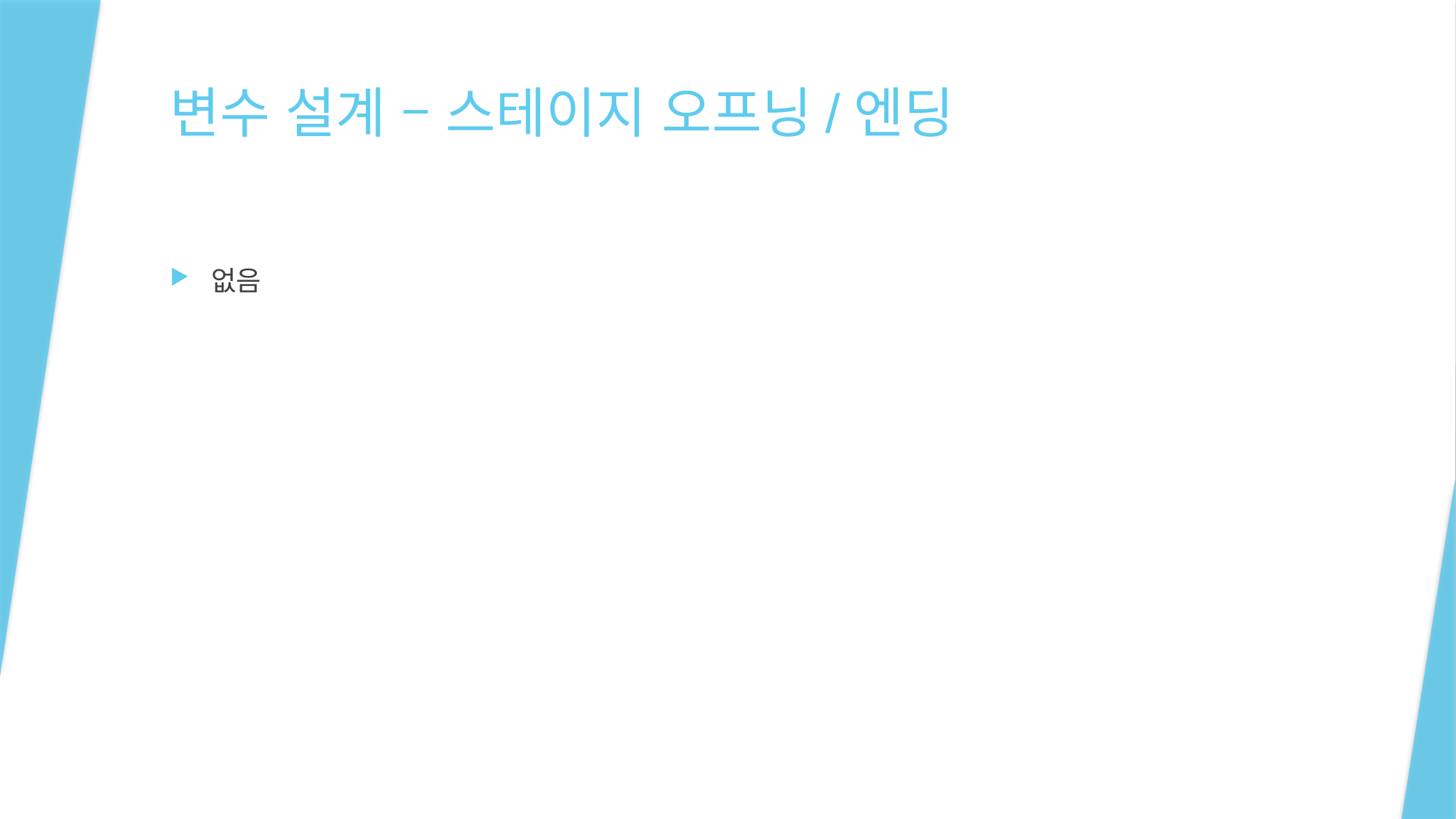

# 변수 설계 – 스테이지 오프닝/엔딩
없음